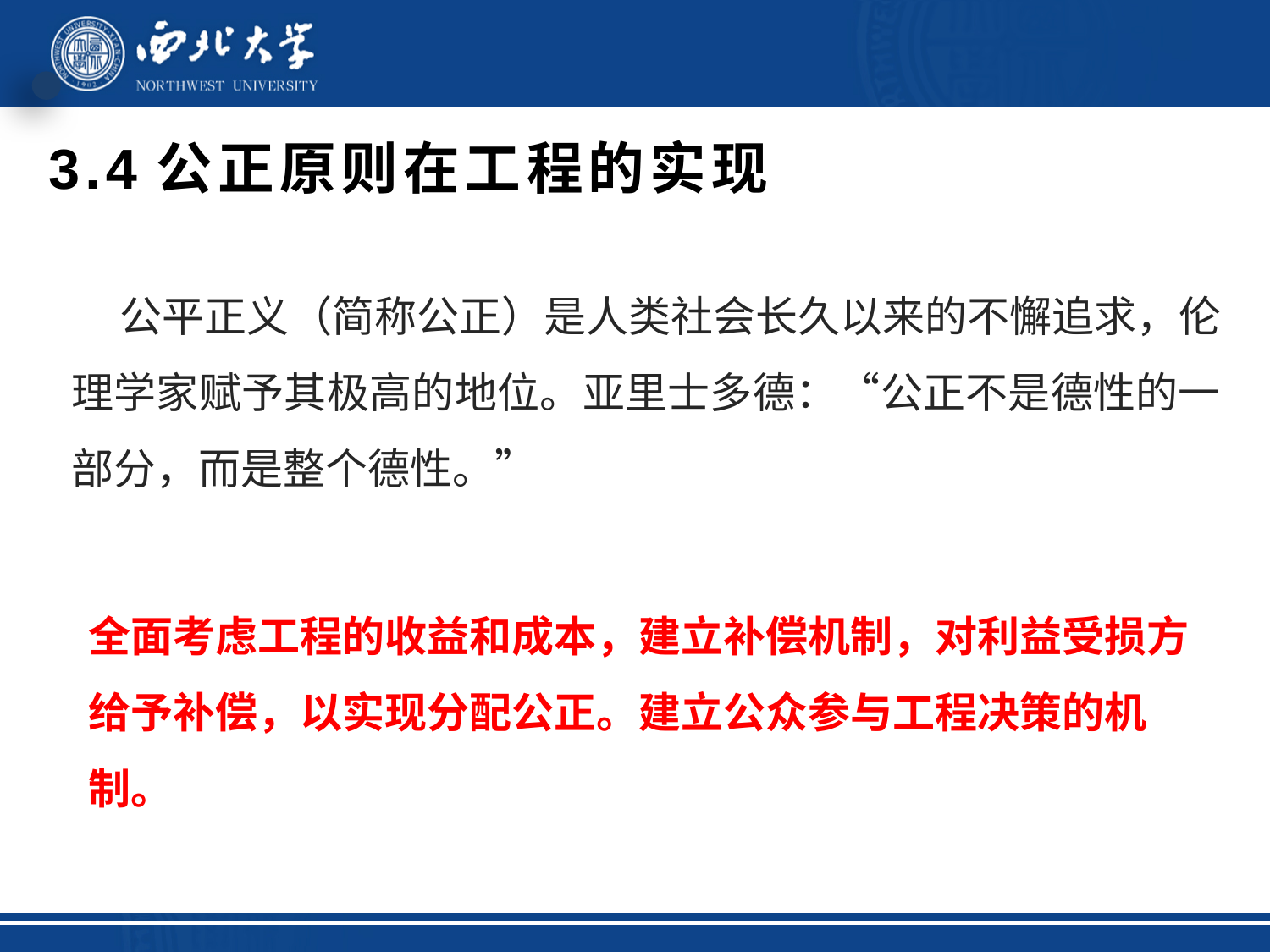

3.4公正原则在工程的实现
    公平正义（简称公正）是人类社会长久以来的不懈追求，伦理学家赋予其极高的地位。亚里士多德：“公正不是德性的一部分，而是整个德性。”

全面考虑工程的收益和成本，建立补偿机制，对利益受损方给予补偿，以实现分配公正。建立公众参与工程决策的机制。